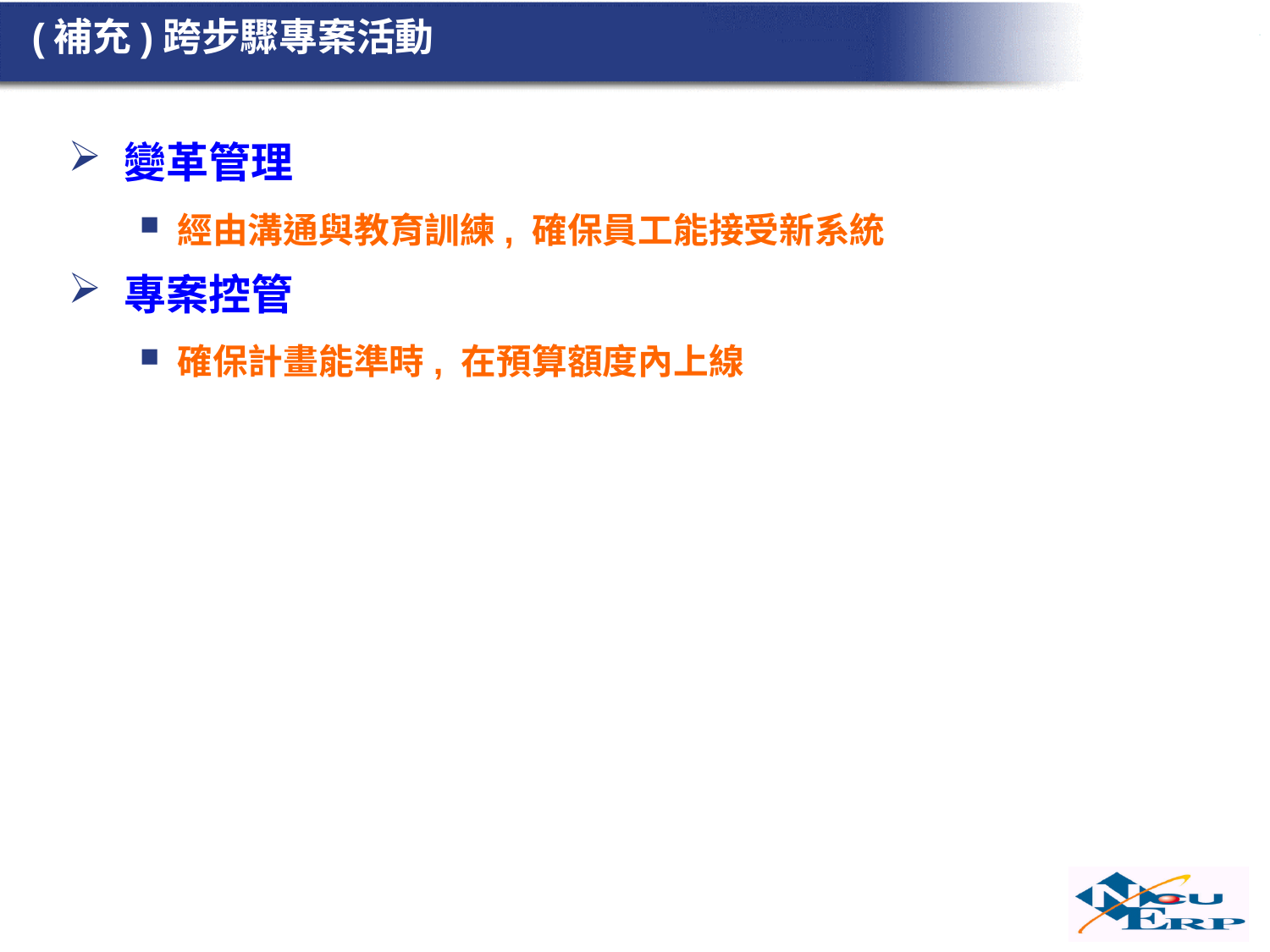

# (補充)跨步驟專案活動
變革管理
經由溝通與教育訓練, 確保員工能接受新系統
專案控管
確保計畫能準時, 在預算額度內上線